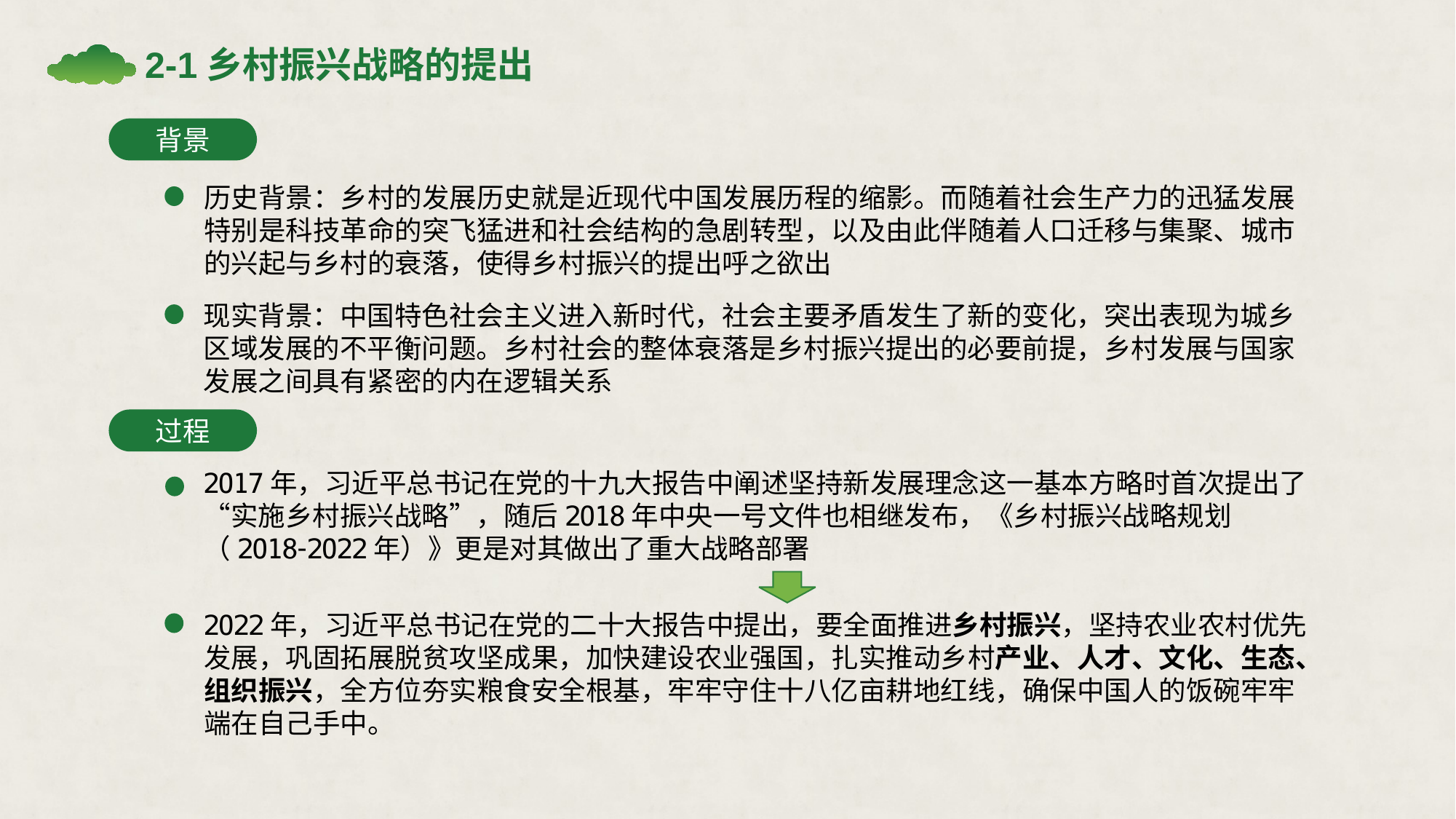

2-1乡村振兴战略的提出

背景
历史背景：乡村的发展历史就是近现代中国发展历程的缩影。而随着社会生产力的迅猛发展特别是科技革命的突飞猛进和社会结构的急剧转型，以及由此伴随着人口迁移与集聚、城市的兴起与乡村的衰落，使得乡村振兴的提出呼之欲出

现实背景：中国特色社会主义进入新时代，社会主要矛盾发生了新的变化，突出表现为城乡区域发展的不平衡问题。乡村社会的整体衰落是乡村振兴提出的必要前提，乡村发展与国家发展之间具有紧密的内在逻辑关系

过程
2017年，习近平总书记在党的十九大报告中阐述坚持新发展理念这一基本方略时首次提出了“实施乡村振兴战略”，随后2018年中央一号文件也相继发布，《乡村振兴战略规划（2018-2022年）》更是对其做出了重大战略部署

2022年，习近平总书记在党的二十大报告中提出，要全面推进乡村振兴，坚持农业农村优先发展，巩固拓展脱贫攻坚成果，加快建设农业强国，扎实推动乡村产业、人才、文化、生态、组织振兴，全方位夯实粮食安全根基，牢牢守住十八亿亩耕地红线，确保中国人的饭碗牢牢端在自己手中。